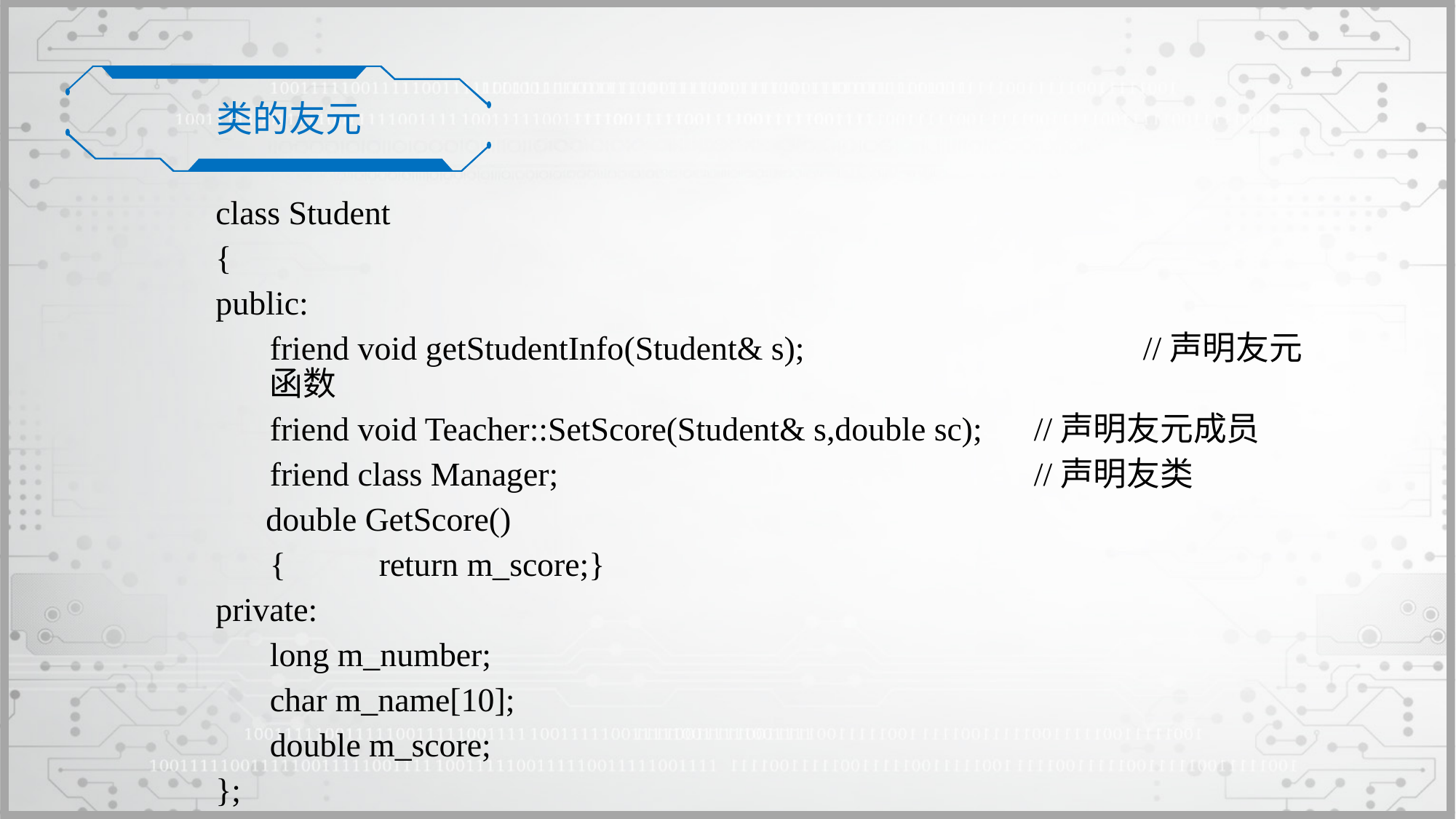

类的友元
class Student
{
public:
	friend void getStudentInfo(Student& s);      			//声明友元函数
	friend void Teacher::SetScore(Student& s,double sc);   	//声明友元成员
	friend class Manager; 					//声明友类
      double GetScore()
	{	return m_score;}
private:
	long m_number;
	char m_name[10];
	double m_score;
};